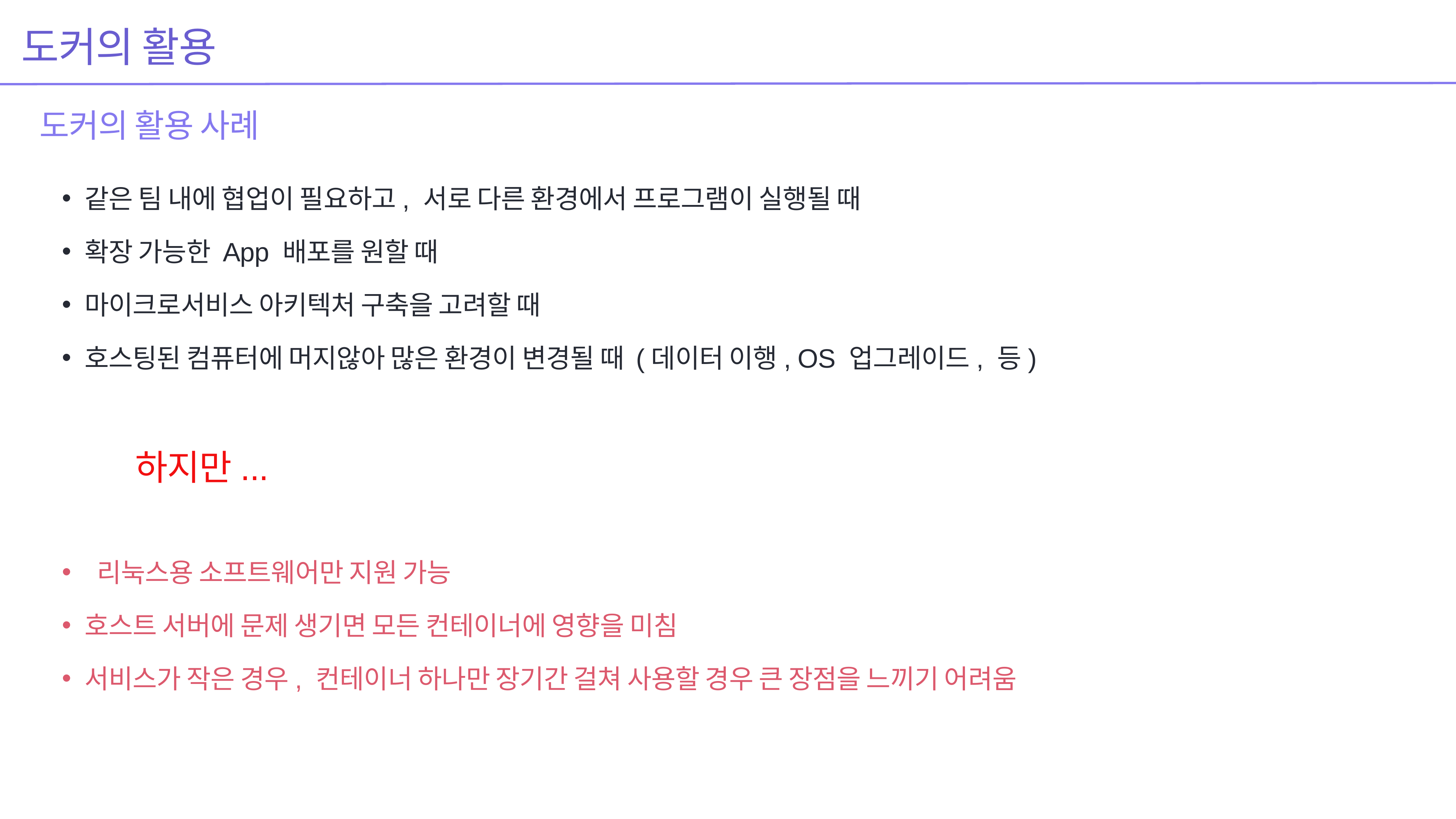

도커의 활용

도커의 활용 사례
같은 팀 내에 협업이 필요하고, 서로 다른 환경에서 프로그램이 실행될 때
확장 가능한 App 배포를 원할 때
마이크로서비스 아키텍처 구축을 고려할 때
호스팅된 컴퓨터에 머지않아 많은 환경이 변경될 때 (데이터 이행, OS 업그레이드, 등)
하지만...
 리눅스용 소프트웨어만 지원 가능
호스트 서버에 문제 생기면 모든 컨테이너에 영향을 미침
서비스가 작은 경우, 컨테이너 하나만 장기간 걸쳐 사용할 경우 큰 장점을 느끼기 어려움